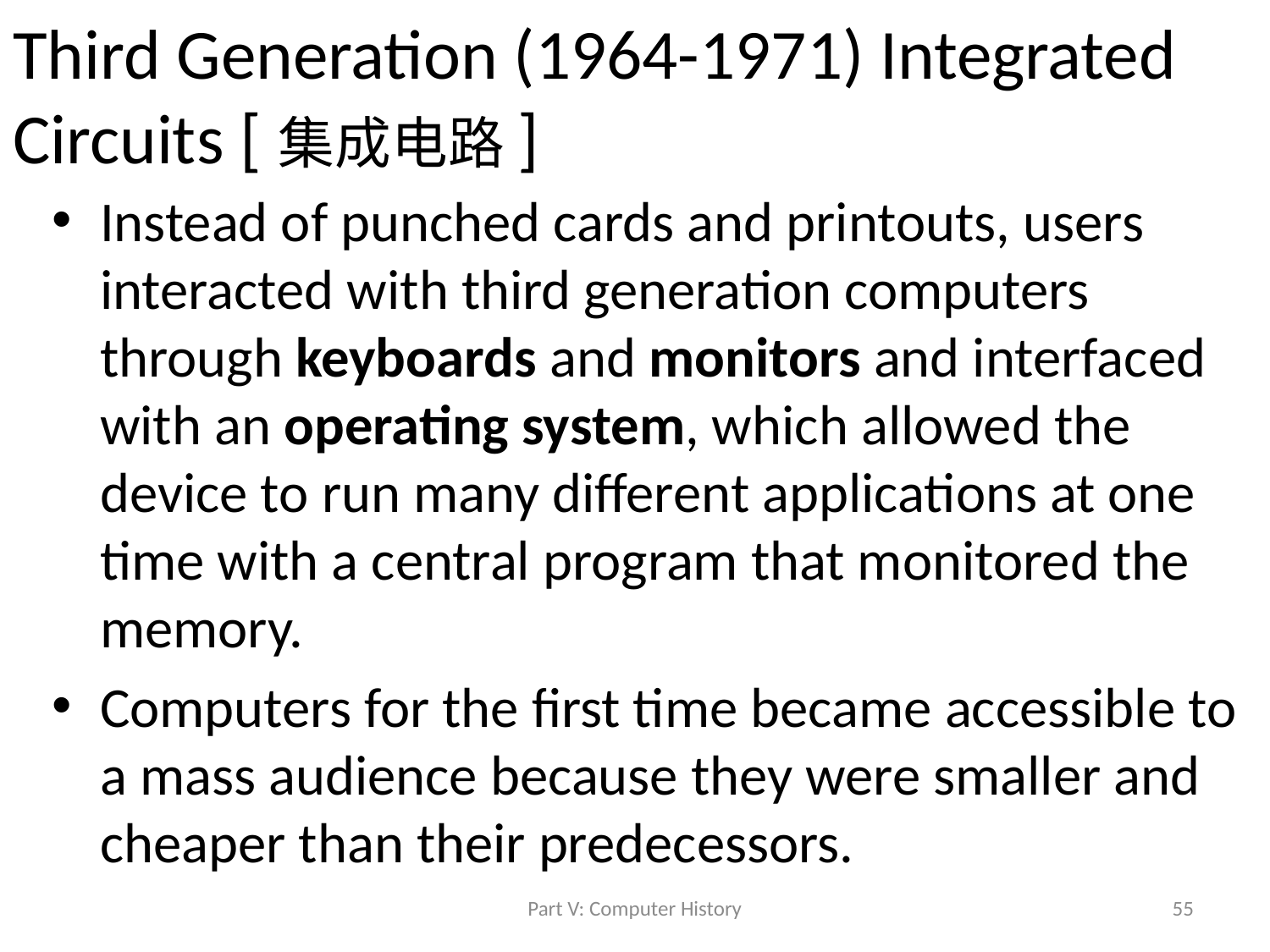

# Third Generation (1964-1971) Integrated Circuits [集成电路]
Instead of punched cards and printouts, users interacted with third generation computers through keyboards and monitors and interfaced with an operating system, which allowed the device to run many different applications at one time with a central program that monitored the memory.
Computers for the first time became accessible to a mass audience because they were smaller and cheaper than their predecessors.
Part V: Computer History
55